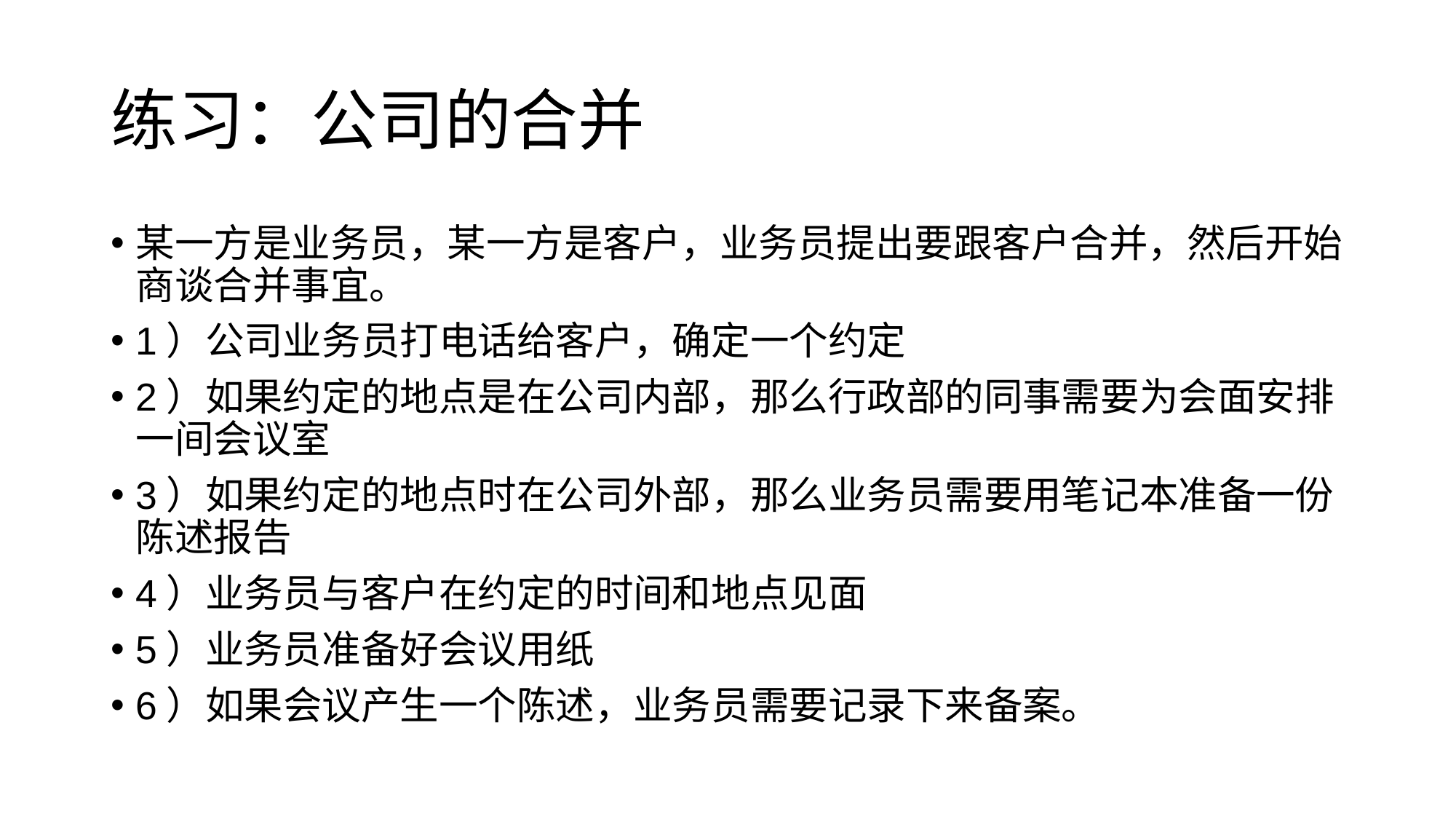

# 练习：公司的合并
某一方是业务员，某一方是客户，业务员提出要跟客户合并，然后开始商谈合并事宜。
1）公司业务员打电话给客户，确定一个约定
2）如果约定的地点是在公司内部，那么行政部的同事需要为会面安排一间会议室
3）如果约定的地点时在公司外部，那么业务员需要用笔记本准备一份陈述报告
4）业务员与客户在约定的时间和地点见面
5）业务员准备好会议用纸
6）如果会议产生一个陈述，业务员需要记录下来备案。